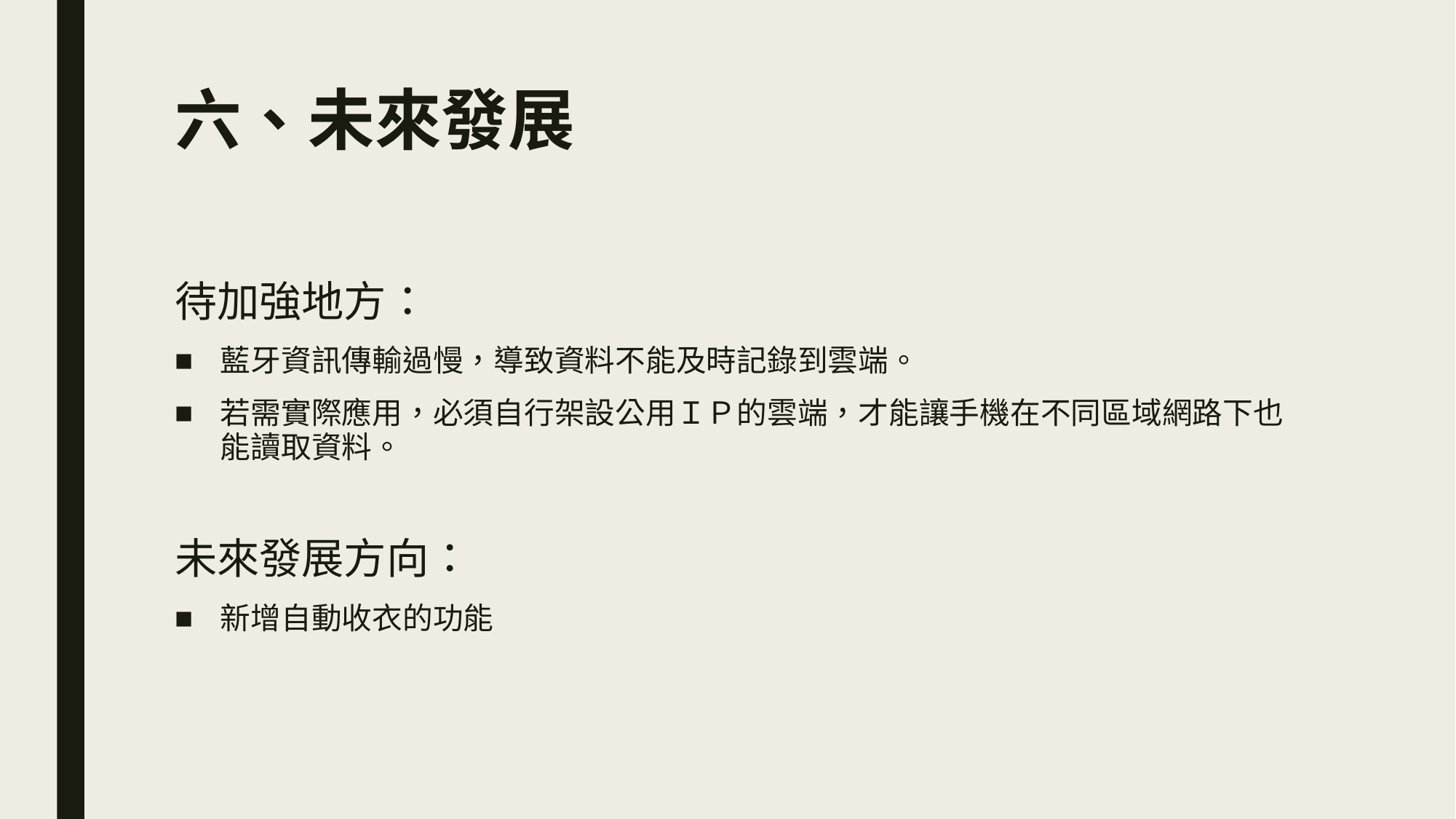

# 六、未來發展
待加強地方：
藍牙資訊傳輸過慢，導致資料不能及時記錄到雲端。
若需實際應用，必須自行架設公用ＩＰ的雲端，才能讓手機在不同區域網路下也能讀取資料。

未來發展方向：
新增自動收衣的功能